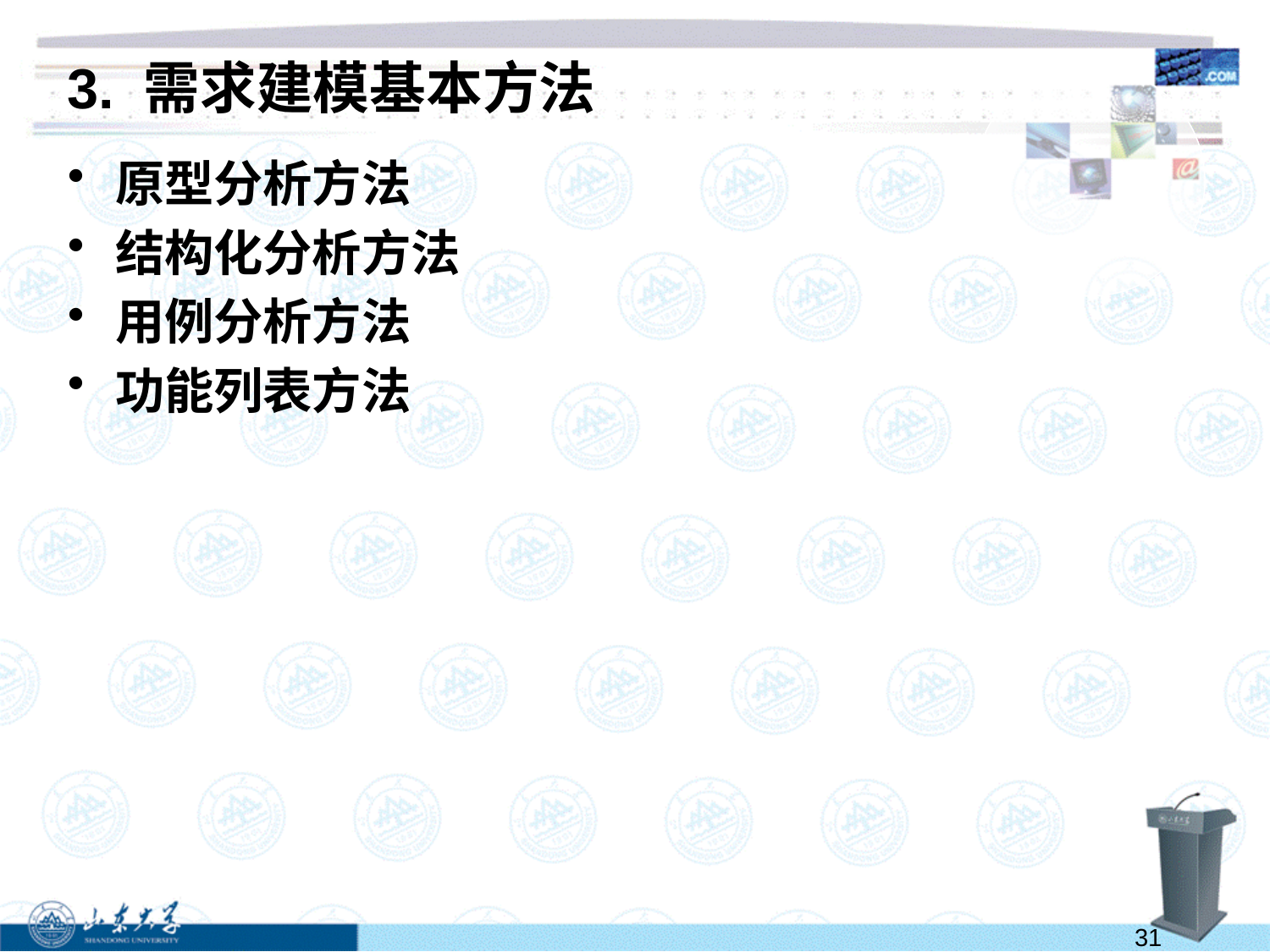

# 3. 需求建模基本方法
原型分析方法
结构化分析方法
用例分析方法
功能列表方法
31